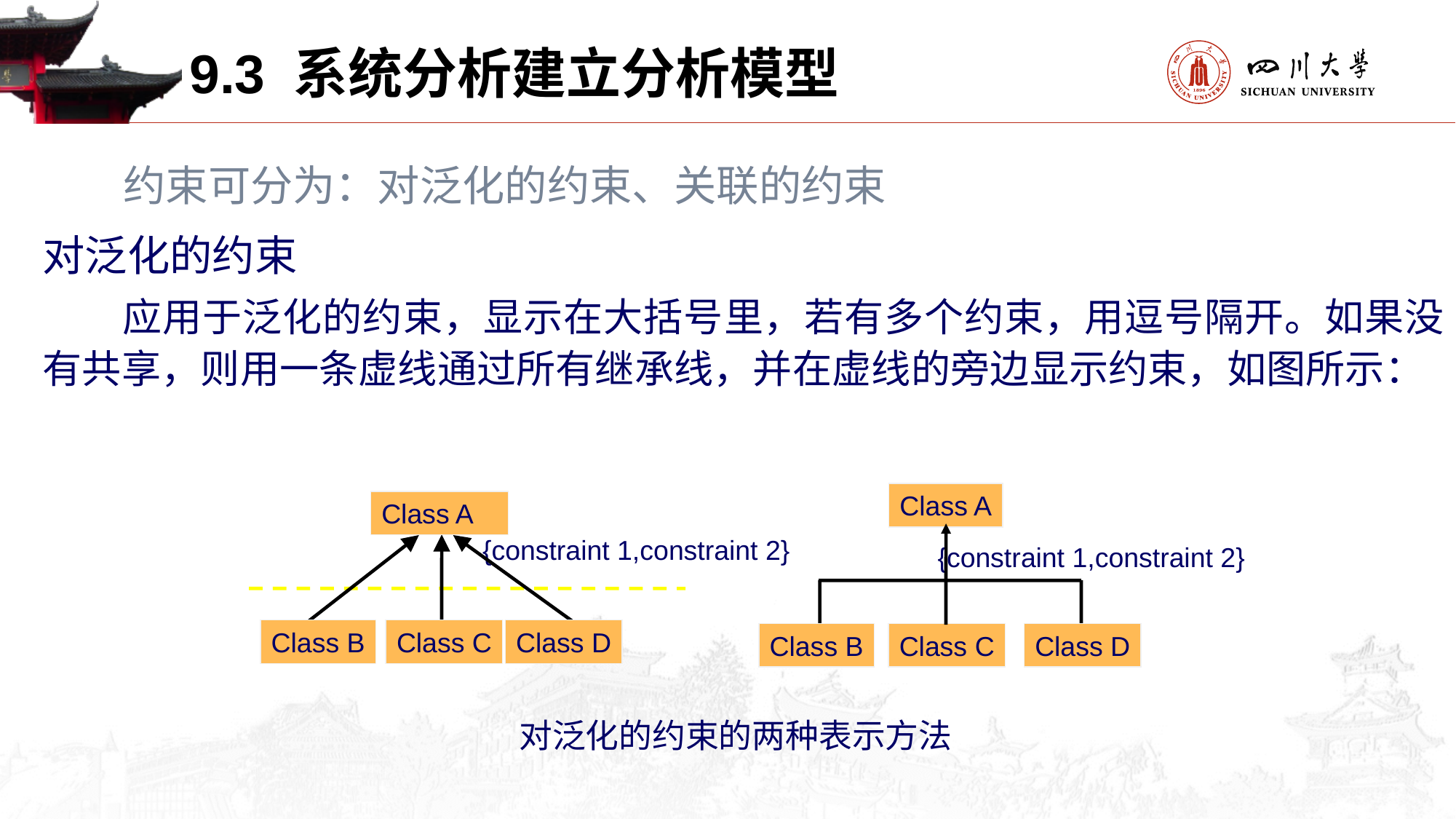

9.3 系统分析建立分析模型

约束可分为：对泛化的约束、关联的约束
对泛化的约束
　　应用于泛化的约束，显示在大括号里，若有多个约束，用逗号隔开。如果没有共享，则用一条虚线通过所有继承线，并在虚线的旁边显示约束，如图所示：
Class A
Class A

{constraint 1,constraint 2}

{constraint 1,constraint 2}

Class B
Class C
Class D
Class B
Class C
Class D
对泛化的约束的两种表示方法